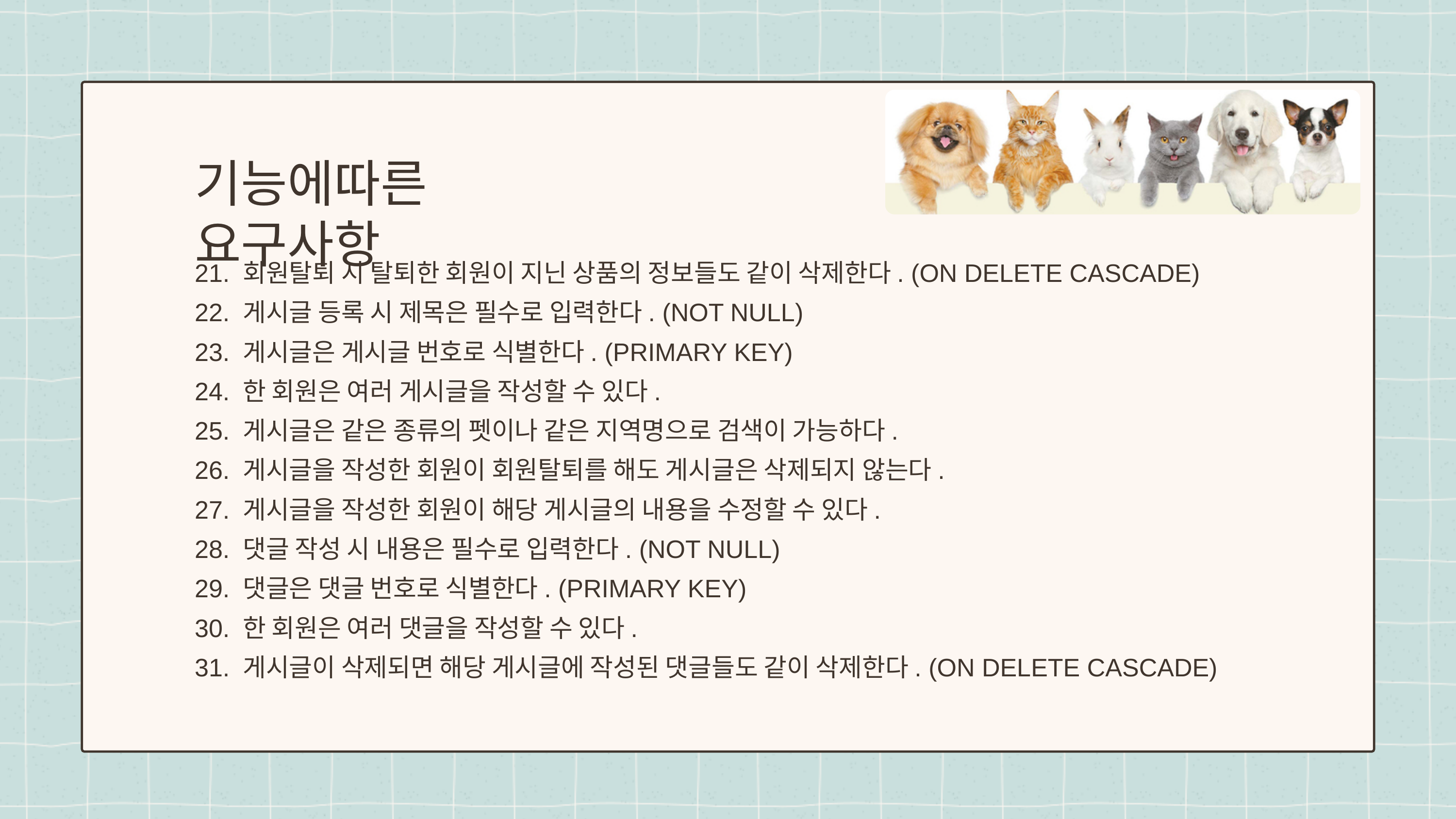

기능에따른 요구사항

21. 회원탈퇴 시 탈퇴한 회원이 지닌 상품의 정보들도 같이 삭제한다. (ON DELETE CASCADE)
22. 게시글 등록 시 제목은 필수로 입력한다. (NOT NULL)
23. 게시글은 게시글 번호로 식별한다. (PRIMARY KEY)
24. 한 회원은 여러 게시글을 작성할 수 있다.
25. 게시글은 같은 종류의 펫이나 같은 지역명으로 검색이 가능하다.
26. 게시글을 작성한 회원이 회원탈퇴를 해도 게시글은 삭제되지 않는다.
27. 게시글을 작성한 회원이 해당 게시글의 내용을 수정할 수 있다.
28. 댓글 작성 시 내용은 필수로 입력한다. (NOT NULL)
29. 댓글은 댓글 번호로 식별한다. (PRIMARY KEY)
30. 한 회원은 여러 댓글을 작성할 수 있다.
31. 게시글이 삭제되면 해당 게시글에 작성된 댓글들도 같이 삭제한다. (ON DELETE CASCADE)